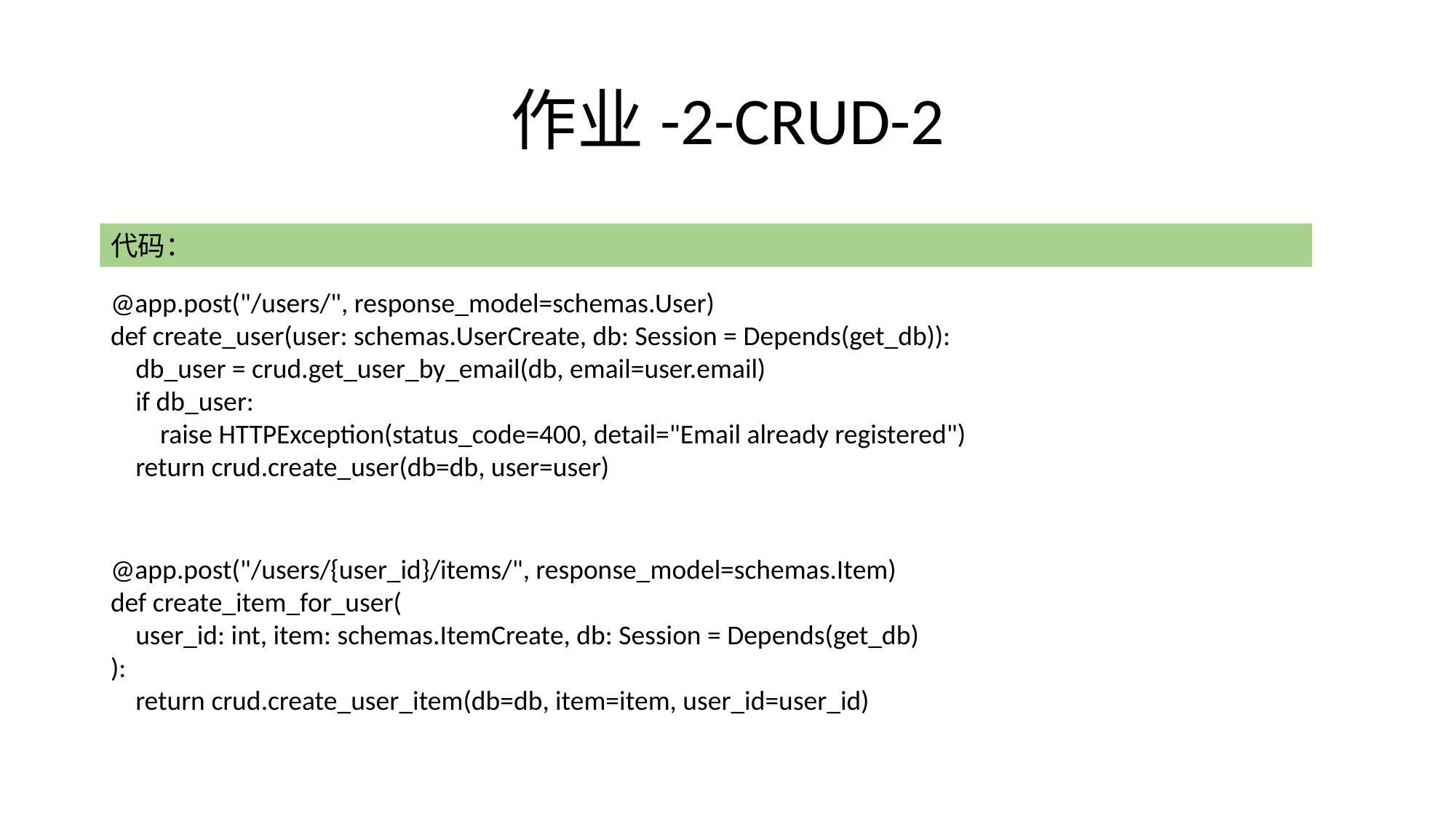

# 作业-2-CRUD-2
代码：
@app.post("/users/", response_model=schemas.User)
def create_user(user: schemas.UserCreate, db: Session = Depends(get_db)):
    db_user = crud.get_user_by_email(db, email=user.email)
    if db_user:
        raise HTTPException(status_code=400, detail="Email already registered")
    return crud.create_user(db=db, user=user)
@app.post("/users/{user_id}/items/", response_model=schemas.Item)
def create_item_for_user(
    user_id: int, item: schemas.ItemCreate, db: Session = Depends(get_db)
):
    return crud.create_user_item(db=db, item=item, user_id=user_id)